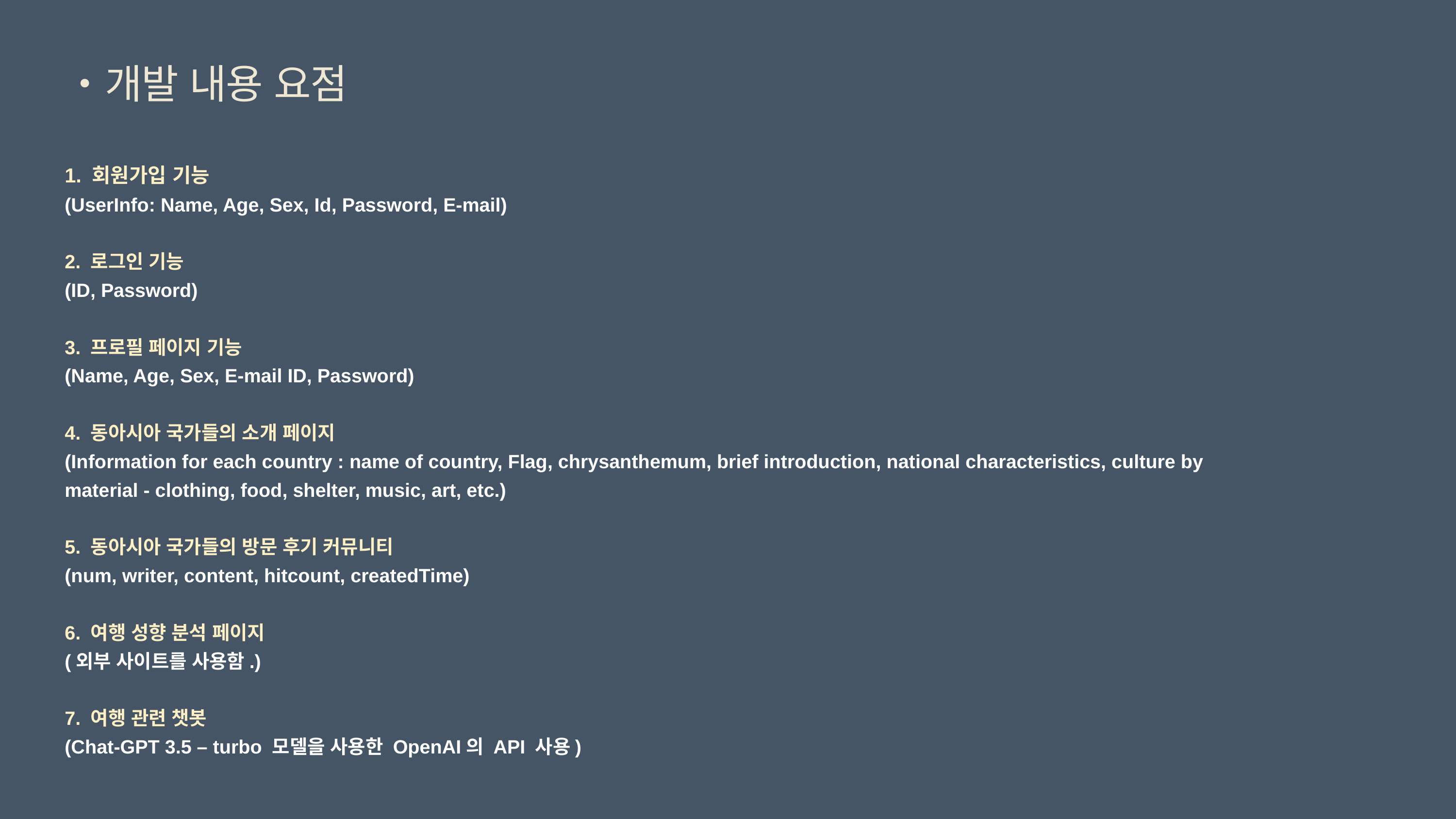

・개발 내용 요점
1. 회원가입 기능
(UserInfo: Name, Age, Sex, Id, Password, E-mail)

2. 로그인 기능
(ID, Password)

3. 프로필 페이지 기능
(Name, Age, Sex, E-mail ID, Password)

4. 동아시아 국가들의 소개 페이지
(Information for each country : name of country, Flag, chrysanthemum, brief introduction, national characteristics, culture by material - clothing, food, shelter, music, art, etc.)

5. 동아시아 국가들의 방문 후기 커뮤니티
(num, writer, content, hitcount, createdTime)

6. 여행 성향 분석 페이지
(외부 사이트를 사용함.)

7. 여행 관련 챗봇
(Chat-GPT 3.5 – turbo 모델을 사용한 OpenAI의 API 사용)